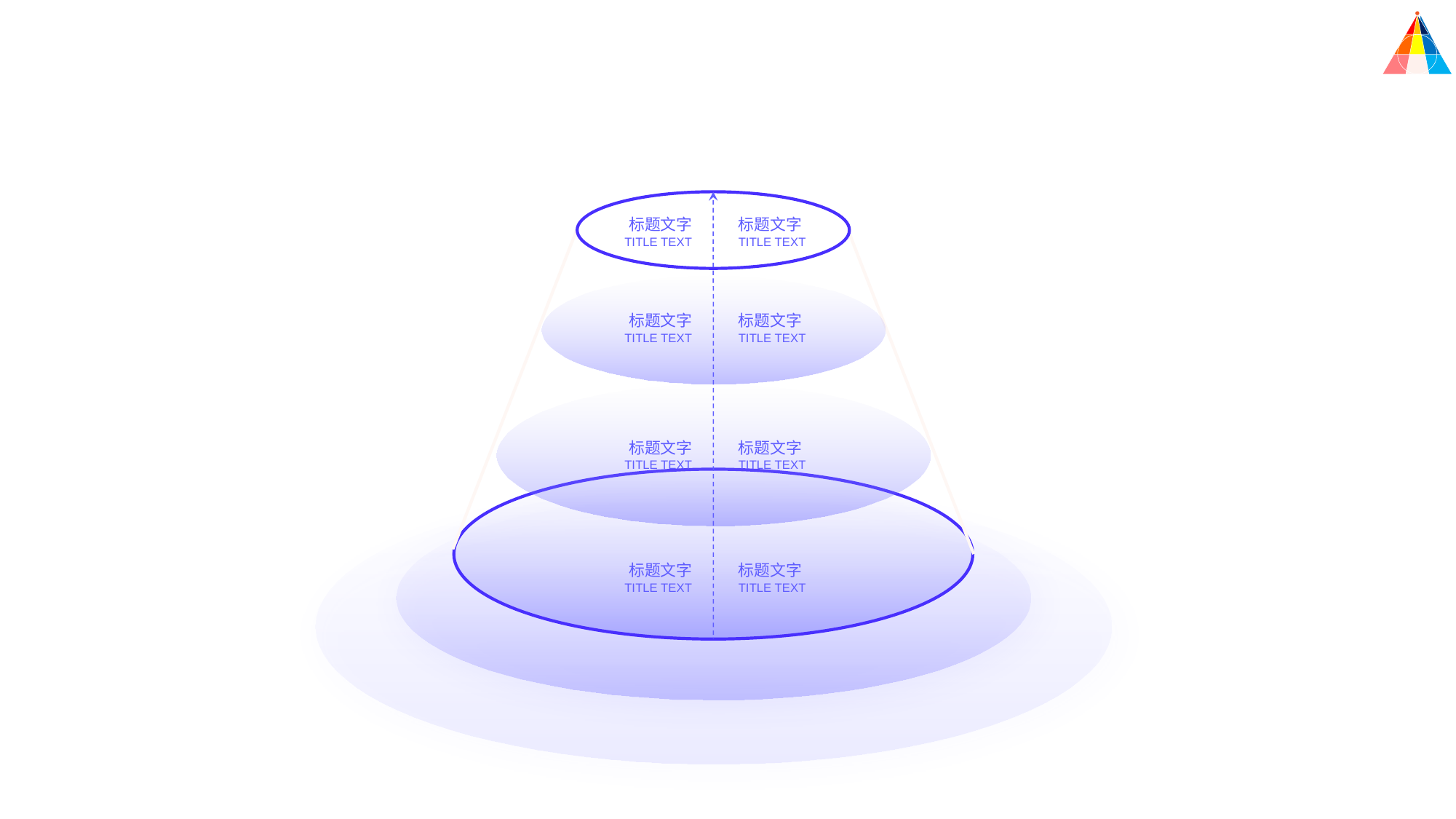

标题文字
TITLE TEXT
标题文字
TITLE TEXT

标题文字
TITLE TEXT
标题文字
TITLE TEXT

标题文字
TITLE TEXT
标题文字
TITLE TEXT

标题文字
TITLE TEXT
标题文字
TITLE TEXT